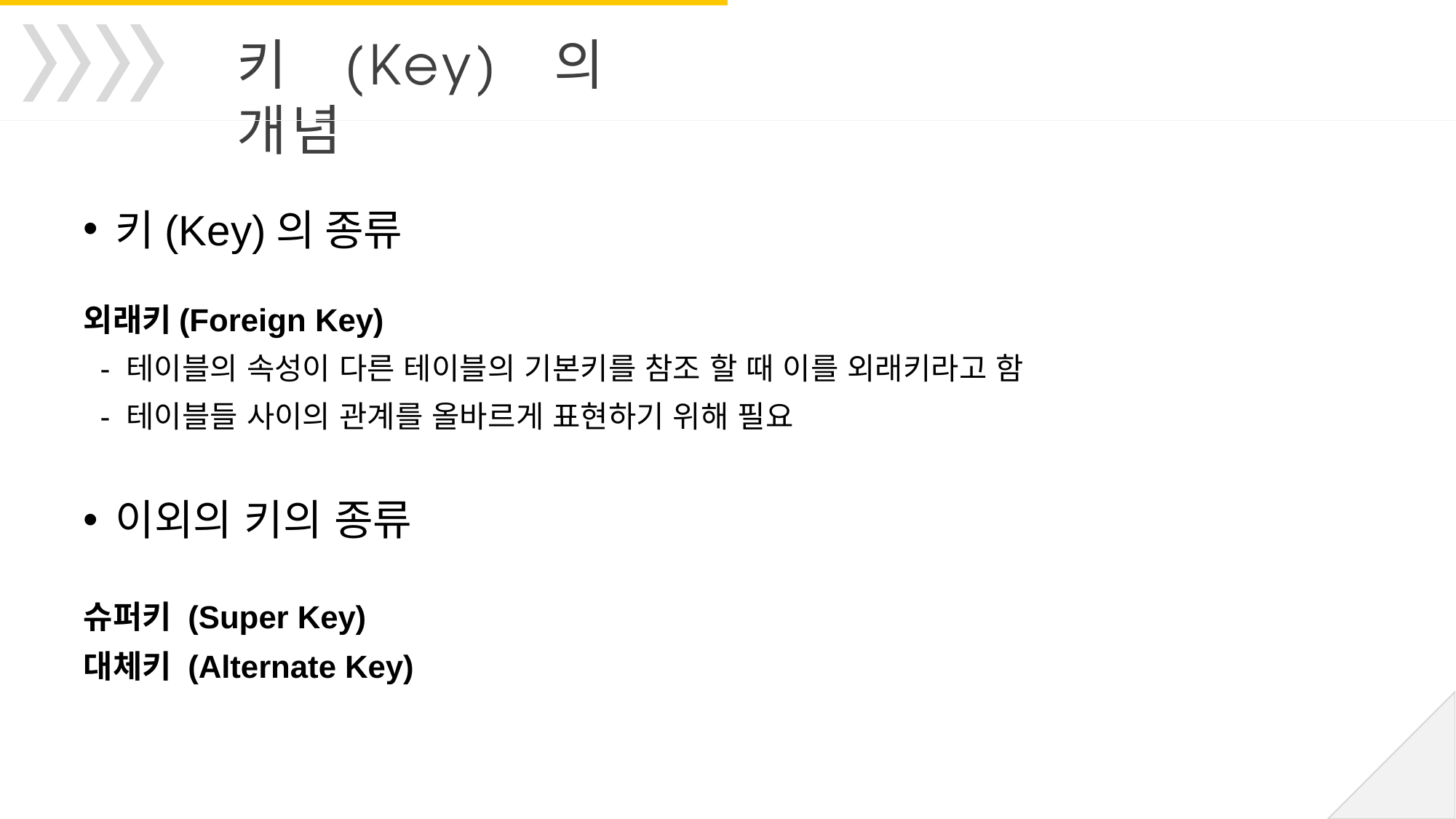

키(Key)의 개념
키(Key)의 종류

외래키(Foreign Key)
  - 테이블의 속성이 다른 테이블의 기본키를 참조 할 때 이를 외래키라고 함
  - 테이블들 사이의 관계를 올바르게 표현하기 위해 필요

이외의 키의 종류

슈퍼키 (Super Key)
대체키 (Alternate Key)